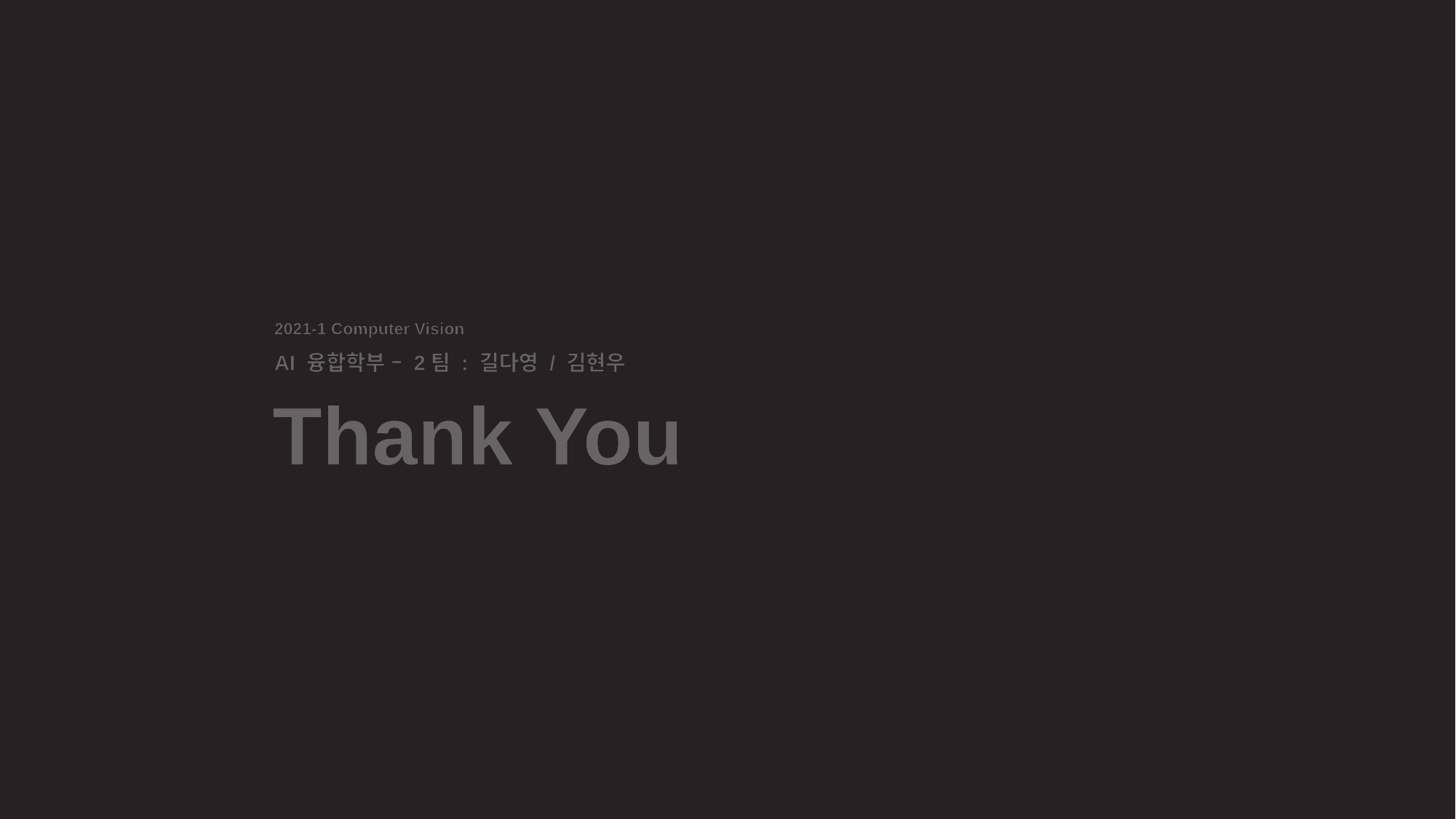

2021-1 Computer Vision
AI 융합학부 – 2팀 : 길다영 / 김현우
Thank You